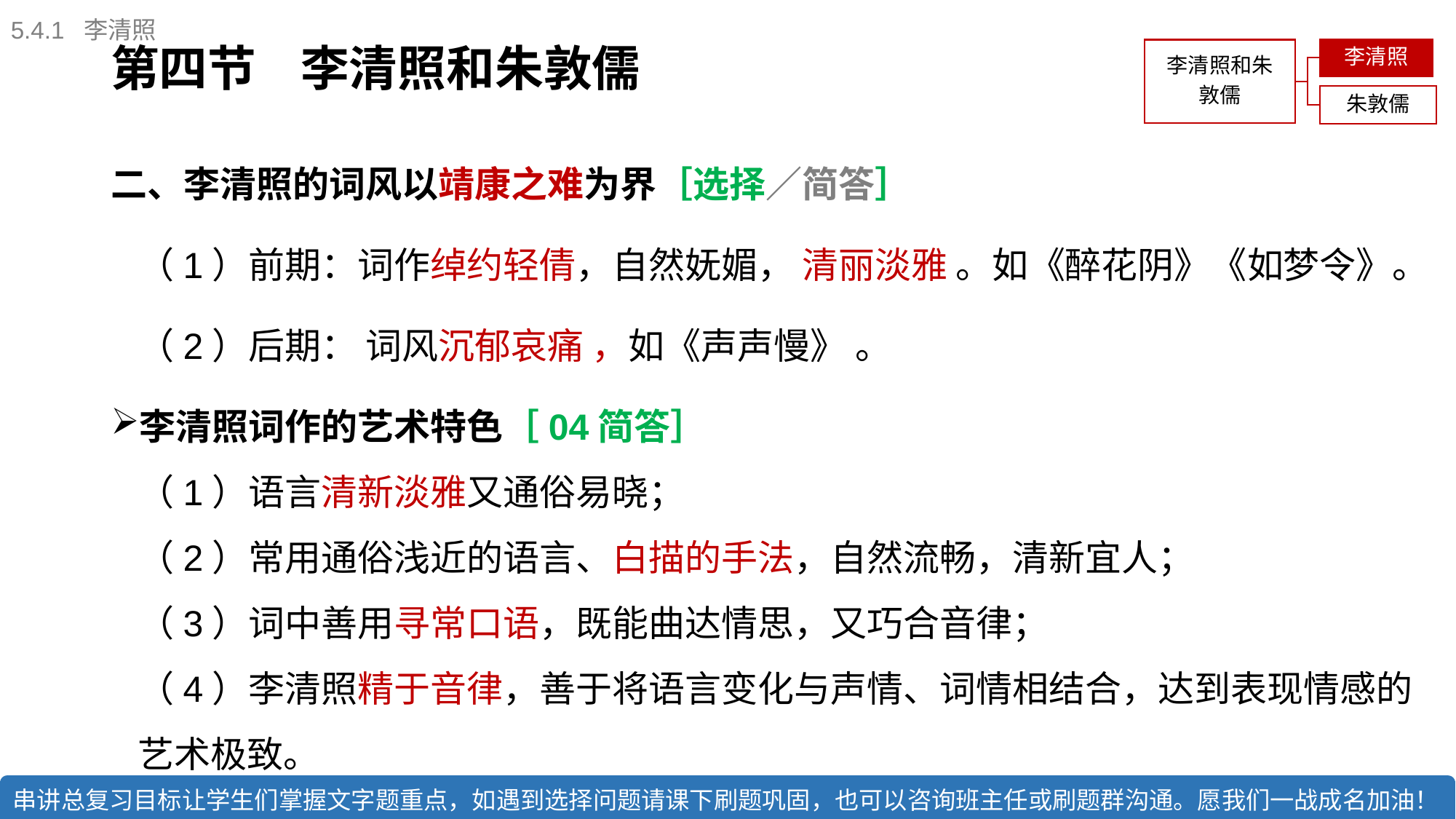

李清照和朱
敦儒
李清照
朱敦儒
5.4.1  李清照
# 第四节    李清照和朱敦儒
二、李清照的词风以靖康之难为界［选择／简答］
（1）前期：词作绰约轻倩，自然妩媚， 清丽淡雅 。如《醉花阴》《如梦令》。
（2）后期： 词风沉郁哀痛 ，如《声声慢》 。
李清照词作的艺术特色［04简答］
（1）语言清新淡雅又通俗易晓；
（2）常用通俗浅近的语言、白描的手法，自然流畅，清新宜人；
（3）词中善用寻常口语，既能曲达情思，又巧合音律； 
（4）李清照精于音律，善于将语言变化与声情、词情相结合，达到表现情感的艺术极致。